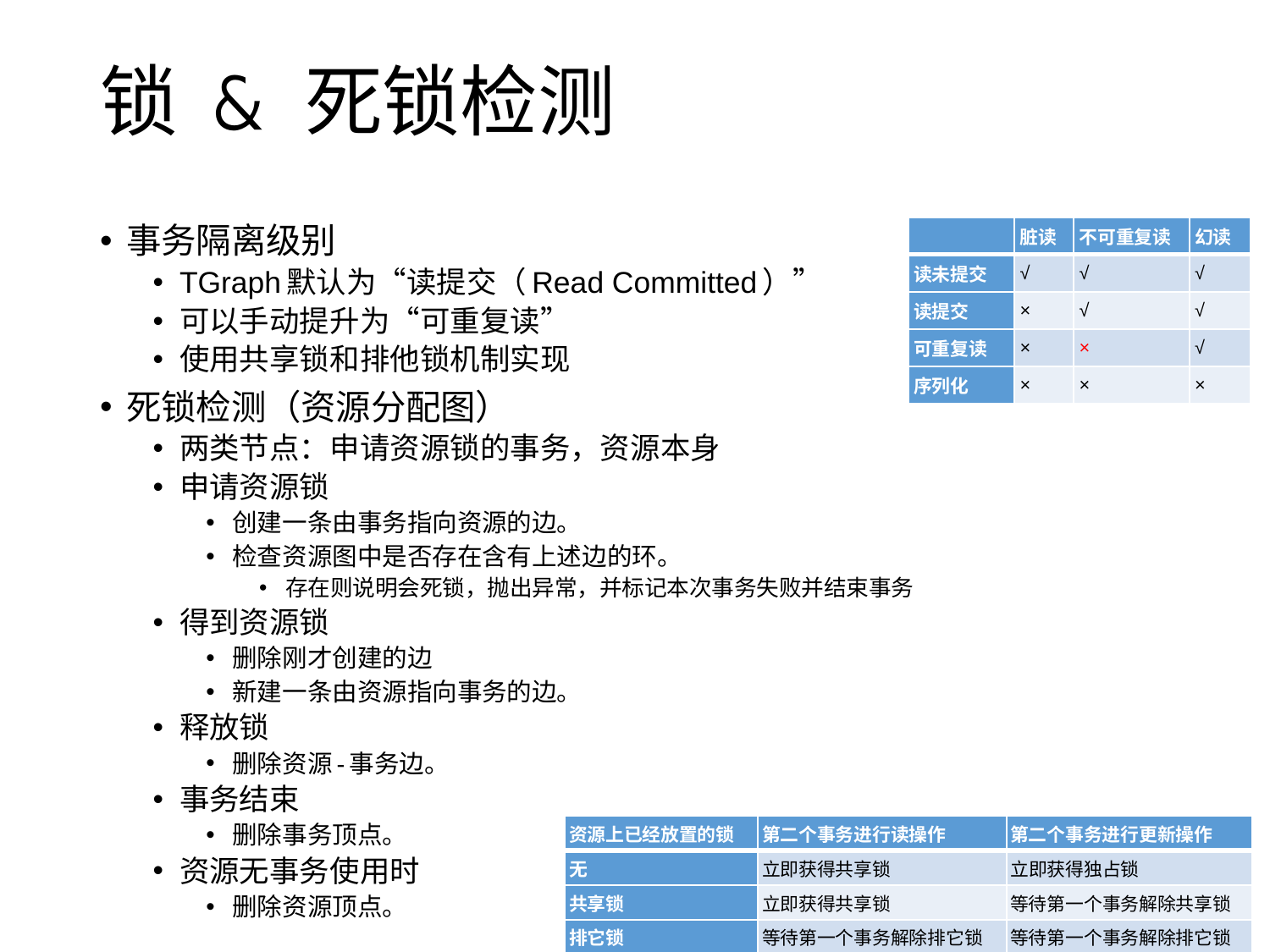

# 锁 & 死锁检测
事务隔离级别
TGraph默认为“读提交（Read Committed）”
可以手动提升为“可重复读”
使用共享锁和排他锁机制实现
死锁检测（资源分配图）
两类节点：申请资源锁的事务，资源本身
申请资源锁
创建一条由事务指向资源的边。
检查资源图中是否存在含有上述边的环。
存在则说明会死锁，抛出异常，并标记本次事务失败并结束事务
得到资源锁
删除刚才创建的边
新建一条由资源指向事务的边。
释放锁
删除资源-事务边。
事务结束
删除事务顶点。
资源无事务使用时
删除资源顶点。
|  | 脏读 | 不可重复读 | 幻读 |
| --- | --- | --- | --- |
| 读未提交 | √ | √ | √ |
| 读提交 | × | √ | √ |
| 可重复读 | × | × | √ |
| 序列化 | × | × | × |
| 资源上已经放置的锁 | 第二个事务进行读操作 | 第二个事务进行更新操作 |
| --- | --- | --- |
| 无 | 立即获得共享锁 | 立即获得独占锁 |
| 共享锁 | 立即获得共享锁 | 等待第一个事务解除共享锁 |
| 排它锁 | 等待第一个事务解除排它锁 | 等待第一个事务解除排它锁 |